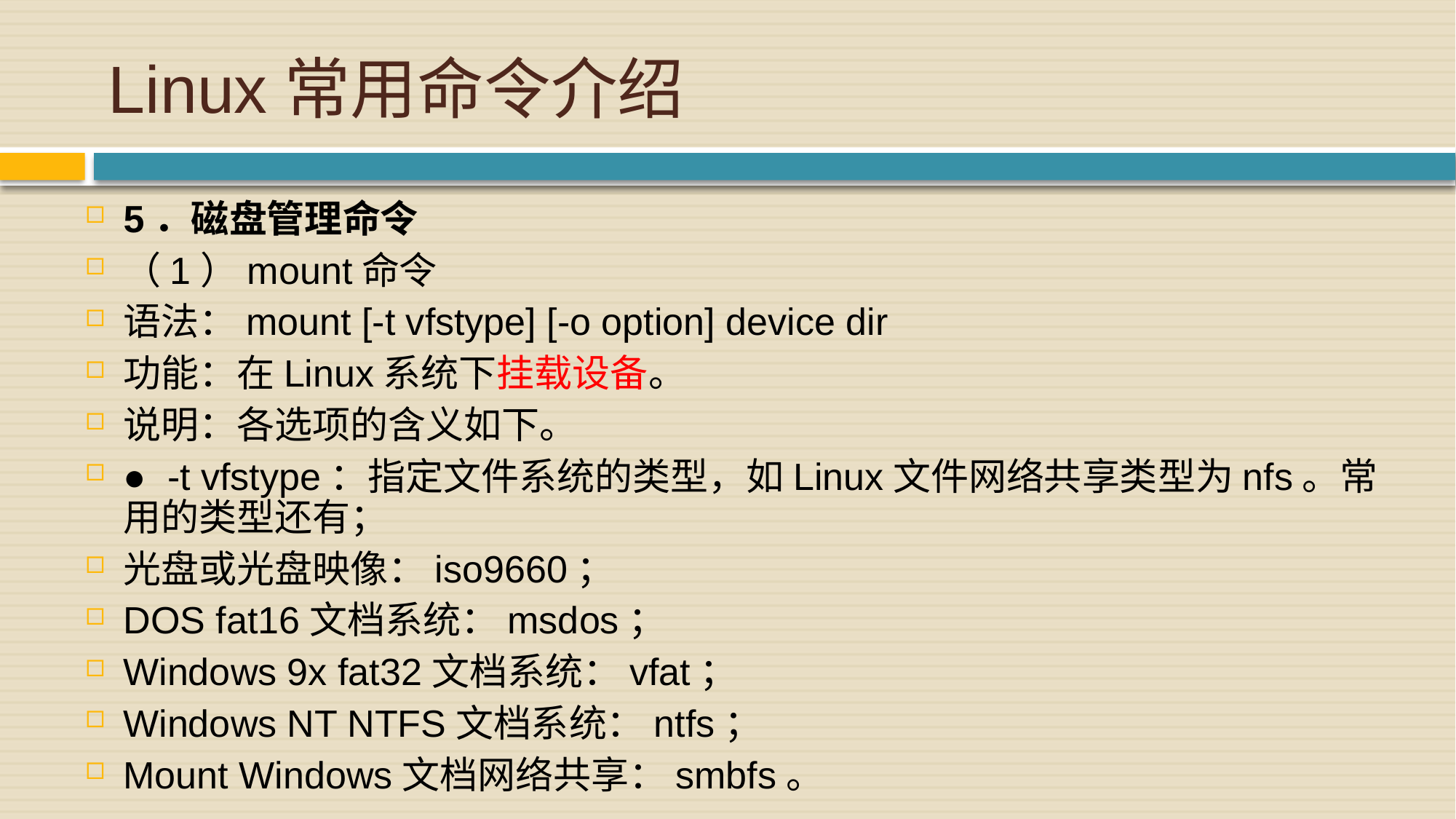

# Linux常用命令介绍
5．磁盘管理命令
（1）mount命令
语法：mount [-t vfstype] [-o option] device dir
功能：在Linux系统下挂载设备。
说明：各选项的含义如下。
●  -t vfstype：指定文件系统的类型，如Linux文件网络共享类型为nfs。常用的类型还有；
光盘或光盘映像：iso9660；
DOS fat16文档系统：msdos；
Windows 9x fat32文档系统：vfat；
Windows NT NTFS文档系统：ntfs；
Mount Windows文档网络共享：smbfs。